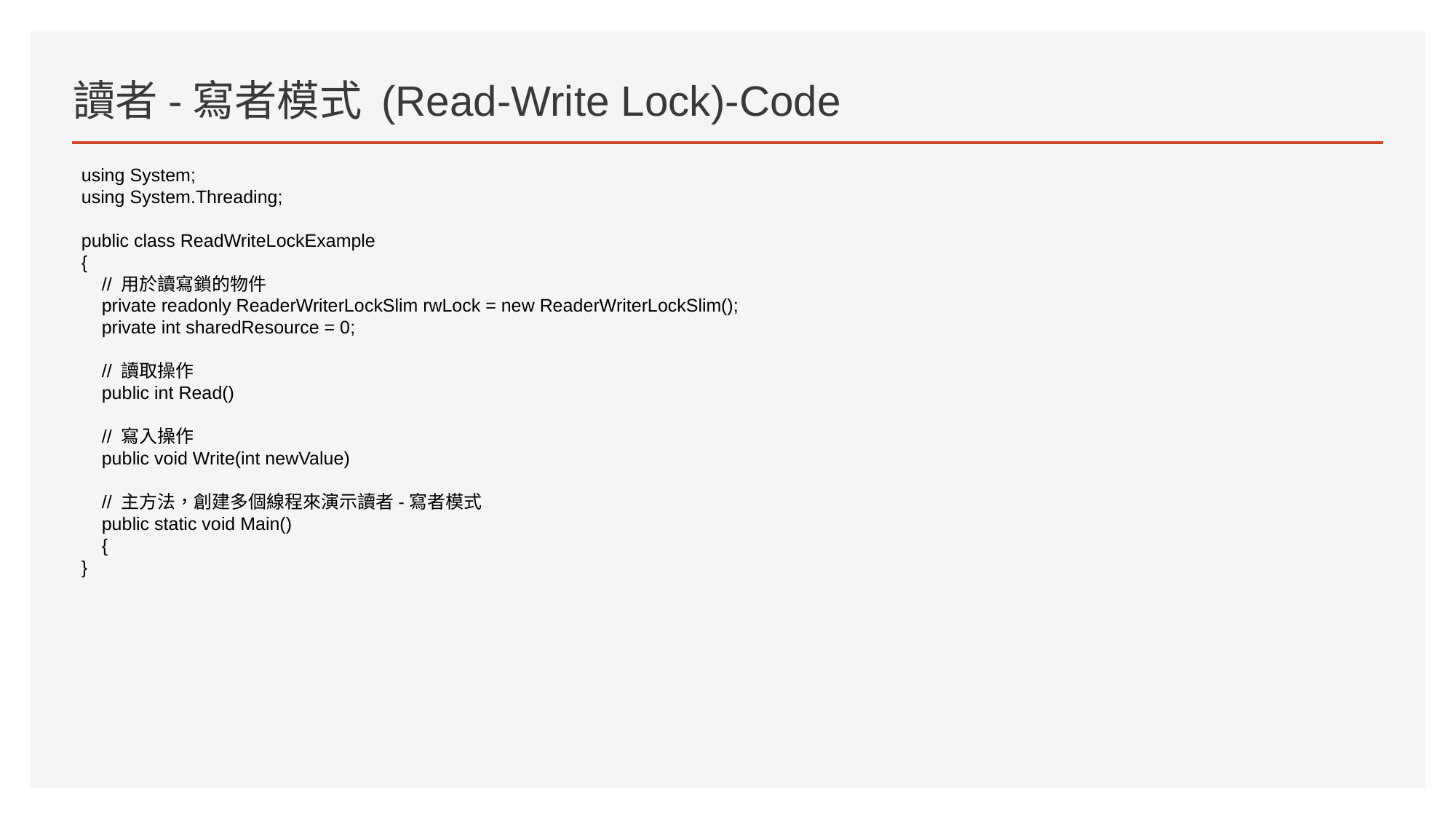

# 讀者-寫者模式 (Read-Write Lock)-Code
using System;
using System.Threading;

public class ReadWriteLockExample
{
    // 用於讀寫鎖的物件
    private readonly ReaderWriterLockSlim rwLock = new ReaderWriterLockSlim();
    private int sharedResource = 0;

    // 讀取操作
    public int Read()

    // 寫入操作
    public void Write(int newValue)

    // 主方法，創建多個線程來演示讀者-寫者模式
    public static void Main()
    {
}